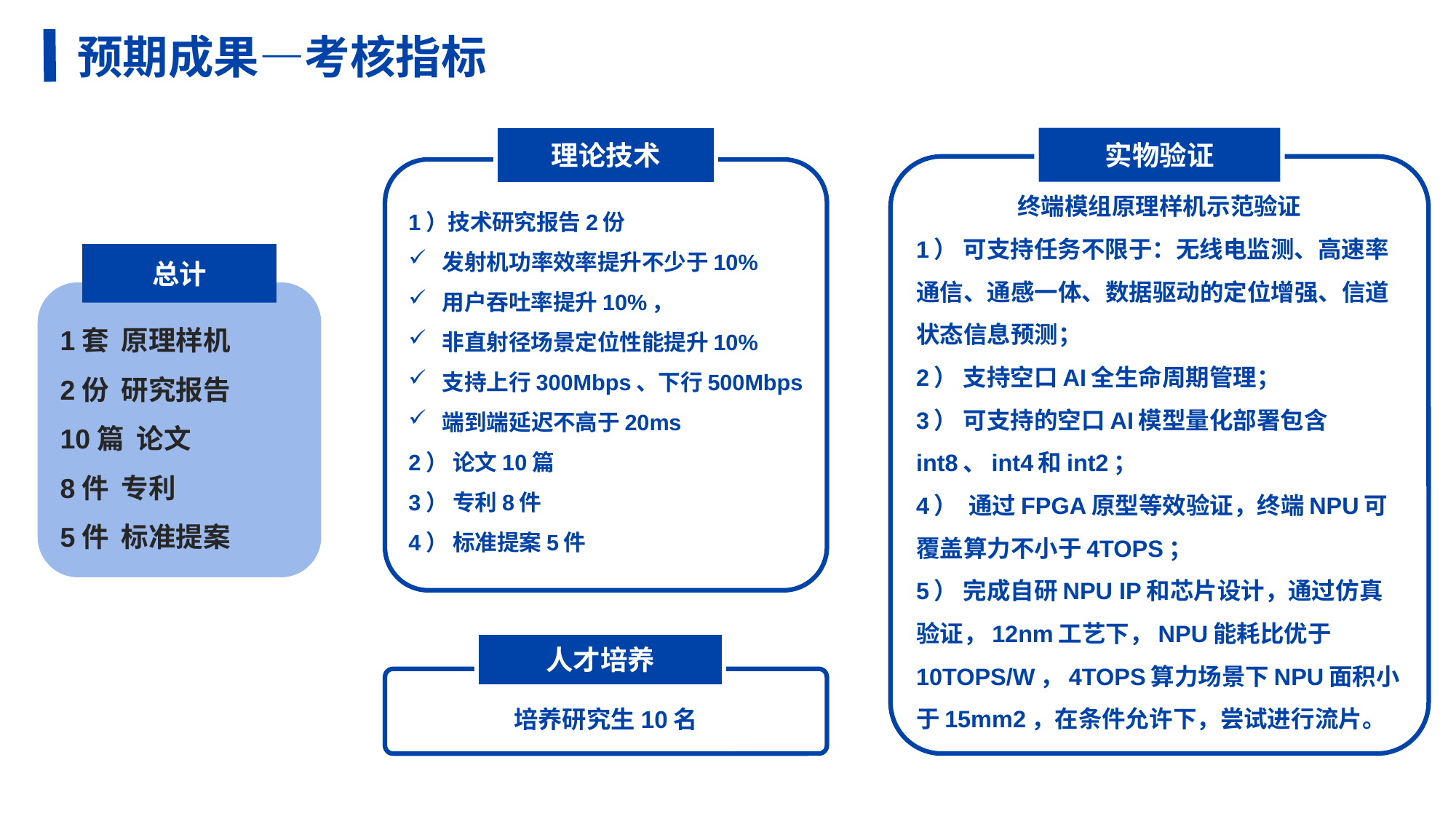

预期成果—考核指标
理论技术
1）技术研究报告2份
发射机功率效率提升不少于10%
用户吞吐率提升10%，
非直射径场景定位性能提升10%
支持上行300Mbps、下行500Mbps
端到端延迟不高于20ms
2） 论文10篇
3） 专利8件
4） 标准提案5件
实物验证
终端模组原理样机示范验证
1） 可支持任务不限于：无线电监测、高速率通信、通感一体、数据驱动的定位增强、信道状态信息预测；
2） 支持空口AI全生命周期管理；
3） 可支持的空口AI模型量化部署包含int8、int4和int2；
4）  通过FPGA原型等效验证，终端NPU可覆盖算力不小于4TOPS；
5） 完成自研NPU IP和芯片设计，通过仿真验证，12nm工艺下，NPU能耗比优于10TOPS/W，4TOPS算力场景下NPU面积小于15mm2，在条件允许下，尝试进行流片。
总计
1套  原理样机
2份  研究报告
10篇  论文
8件  专利
5件  标准提案
人才培养
培养研究生10名
14